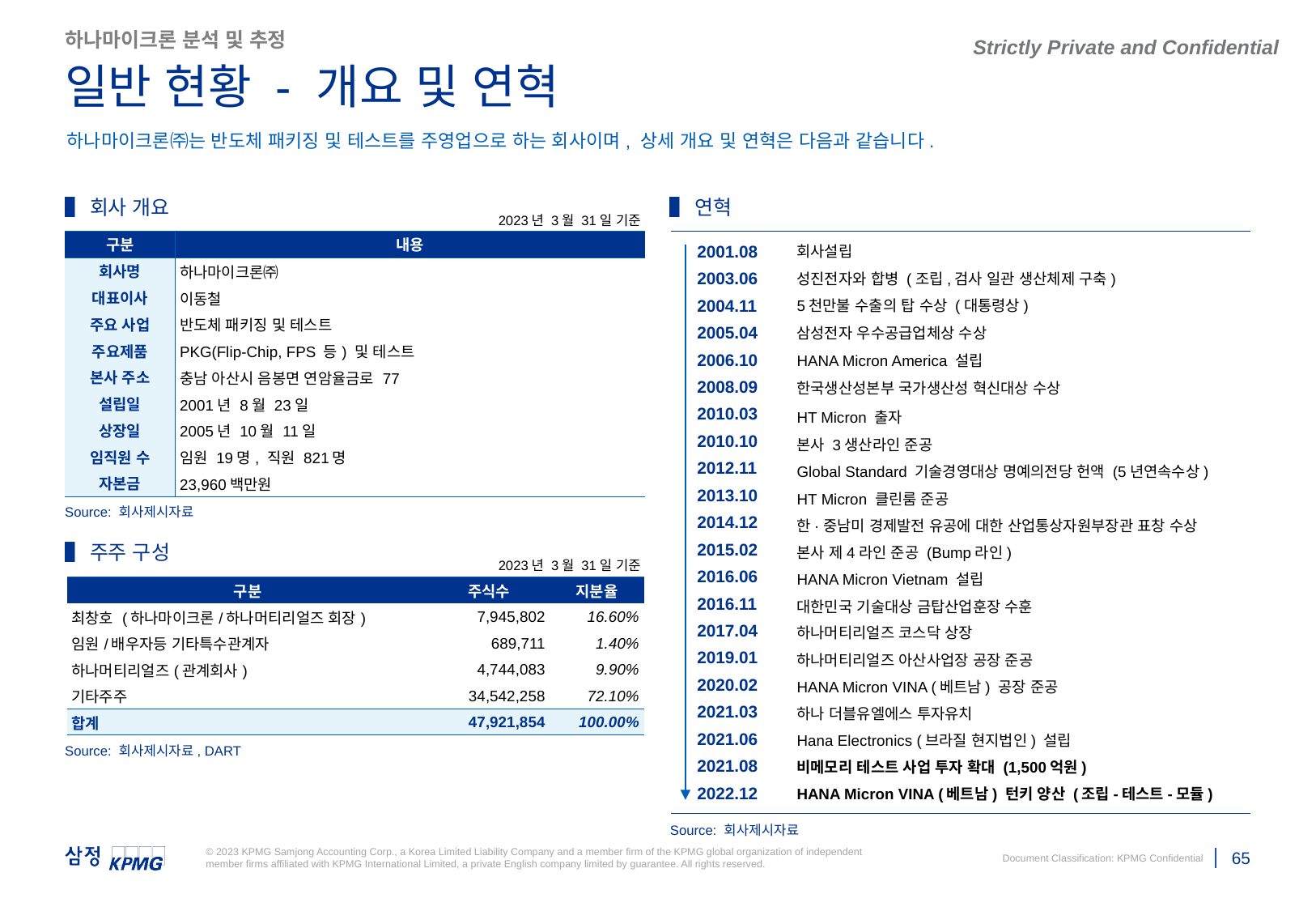

하나마이크론 분석 및 추정
일반 현황 - 개요 및 연혁
하나마이크론㈜는 반도체 패키징 및 테스트를 주영업으로 하는 회사이며, 상세 개요 및 연혁은 다음과 같습니다.
▌회사 개요
▌연혁
업데이트 (연혁 자료 우측 참고하세요)
> 우측자료 참고하여 반영완료했습니다.
2023년 3월 31일 기준
| 구분 | 내용 |
| --- | --- |
| 회사명 | 하나마이크론㈜ |
| 대표이사 | 이동철 |
| 주요 사업 | 반도체 패키징 및 테스트 |
| 주요제품 | PKG(Flip-Chip, FPS 등) 및 테스트 |
| 본사 주소 | 충남 아산시 음봉면 연암율금로 77 |
| 설립일 | 2001년 8월 23일 |
| 상장일 | 2005년 10월 11일 |
| 임직원 수 | 임원 19명, 직원 821명 |
| 자본금 | 23,960백만원 |
|  |
| --- |
2001.08
회사설립
2003.06
성진전자와 합병 (조립,검사 일관 생산체제 구축)
2004.11
5천만불 수출의 탑 수상 (대통령상)
2005.04
삼성전자 우수공급업체상 수상
2006.10
HANA Micron America 설립
| 구분 | 내용 |
| --- | --- |
| 2001-08 | 회사설립 |
| 2003-06 | 성진전자와 합병(조립,검사,일괄 생산체제 구축) |
| 2004-11 | 5천만불 수출의 탑 수상(대통령상) |
| 2004-11 | 대표이사 은탑산업훈장 수상 |
| 2005-04 | 삼성전자 우수공급업체상 수상 |
| 2005-10 | 하나마이크론 코스닥 상장 |
| 2006-10 | HANA Micron America (미국) 설립 |
| 2008-09 | 한국생산성본부 국가생산성 혁신대상 수상 |
| 2010-03 | HT Micron (브라질 현지법인) 출자 |
| 2010-10 | 본사 3생산라인 준공 |
| 2012-11 | Global Standard 기술경영대상 명예의전당 헌액(5년연속 수상) |
| 2013-10 | HT Micron 클린룸 준공 |
| 2014-12 | 한 · 중남미 경제발전 유공에 대한 산업통상자원부장관 표창 수상 |
| 2016-06 | HANA Micron Vietnam (베트남 현지법인) 설립 |
| 2015-02 | 본사 제4라인 준공 (Bump라인) |
| 2016-11 | 대한민국 기술대상 금탑산업훈장 수훈 |
| 2017-04 | 하나머티리얼즈 코스닥 상장 |
| 2019-01 | 하나머티리얼즈 아산사업장 공장 준공 |
| 2020-02 | HANA Micron VINA (베트남) 준공 |
| 2021-03 | 하나더블유엘에스 투자유치 |
| 2021-06 | Hana Electronics (브라질 현지 법인) 설립 |
| 2021-08 | 비메모리 테스트 사업 투자 확대 (1,500억) |
| 2022-10 | HANA Micron VINA(베트남) 턴키 양산 (조립-테스트-모듈) |
2008.09
한국생산성본부 국가생산성 혁신대상 수상
2010.03
HT Micron 출자
2010.10
본사 3생산라인 준공
2012.11
Global Standard 기술경영대상 명예의전당 헌액 (5년연속수상)
2013.10
HT Micron 클린룸 준공
Source: 회사제시자료
2014.12
한·중남미 경제발전 유공에 대한 산업통상자원부장관 표창 수상
▌주주 구성
2015.02
본사 제4라인 준공 (Bump라인)
2023년 3월 31일 기준
2016.06
HANA Micron Vietnam 설립
| 구분 | 주식수 | 지분율 |
| --- | --- | --- |
| 최창호 (하나마이크론/하나머티리얼즈 회장) | 7,945,802 | 16.60% |
| 임원/배우자등 기타특수관계자 | 689,711 | 1.40% |
| 하나머티리얼즈(관계회사) | 4,744,083 | 9.90% |
| 기타주주 | 34,542,258 | 72.10% |
| 합계 | 47,921,854 | 100.00% |
2016.11
대한민국 기술대상 금탑산업훈장 수훈
2017.04
하나머티리얼즈 코스닥 상장
2019.01
하나머티리얼즈 아산사업장 공장 준공
2020.02
HANA Micron VINA (베트남) 공장 준공
2021.03
하나 더블유엘에스 투자유치
2021.06
Hana Electronics (브라질 현지법인) 설립
Source: 회사제시자료, DART
2021.08
비메모리 테스트 사업 투자 확대 (1,500억원)
2022.12
HANA Micron VINA (베트남) 턴키 양산 (조립-테스트-모듈)
Source: 회사제시자료